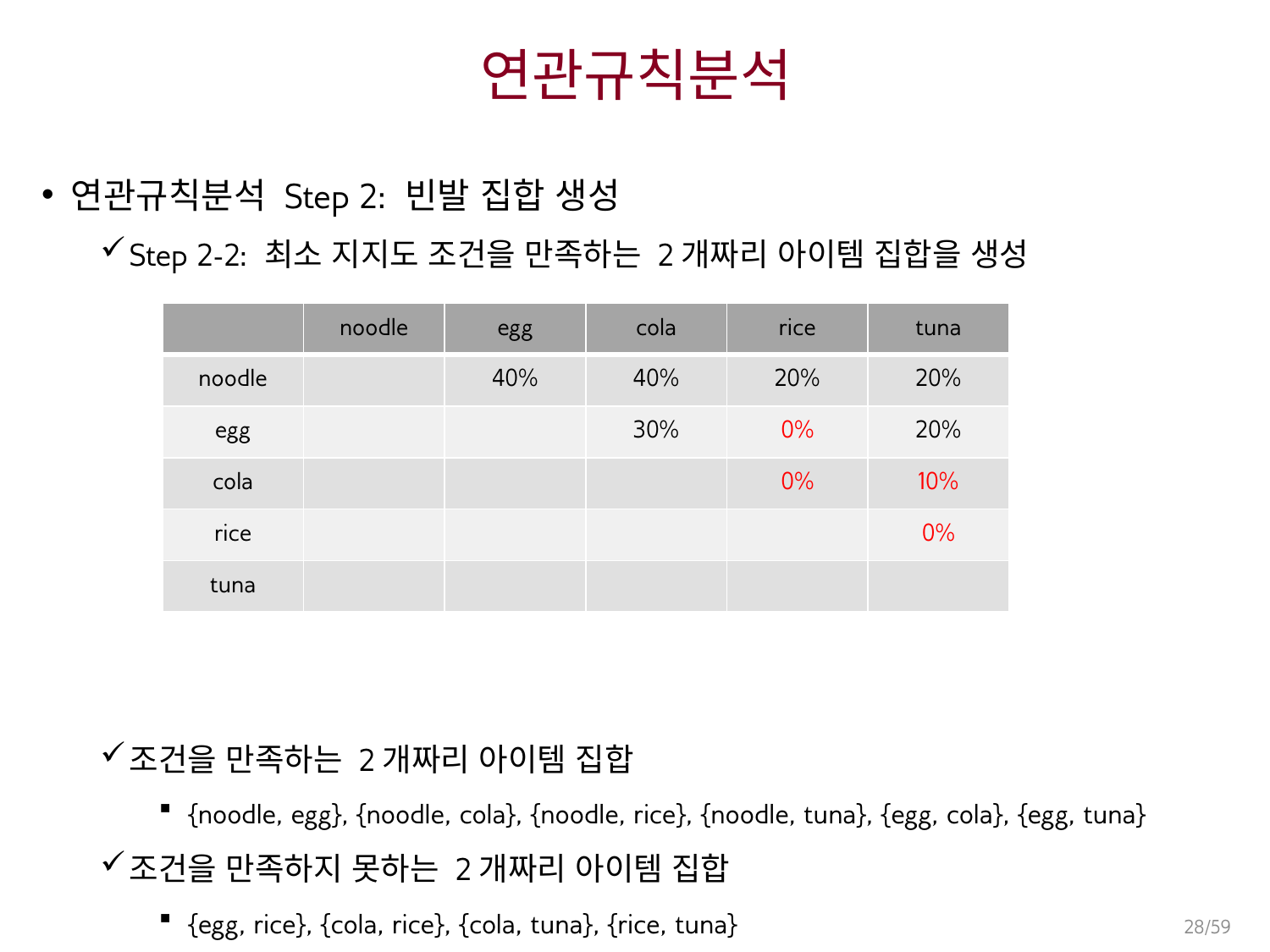

# 연관규칙분석
연관규칙분석 Step 2: 빈발 집합 생성
Step 2-2: 최소 지지도 조건을 만족하는 2개짜리 아이템 집합을 생성

조건을 만족하는 2개짜리 아이템 집합
{noodle, egg}, {noodle, cola}, {noodle, rice}, {noodle, tuna}, {egg, cola}, {egg, tuna}
조건을 만족하지 못하는 2개짜리 아이템 집합
{egg, rice}, {cola, rice}, {cola, tuna}, {rice, tuna}
|  | noodle | egg | cola | rice | tuna |
| --- | --- | --- | --- | --- | --- |
| noodle |  | 40% | 40% | 20% | 20% |
| egg |  |  | 30% | 0% | 20% |
| cola |  |  |  | 0% | 10% |
| rice |  |  |  |  | 0% |
| tuna |  |  |  |  |  |
28/59